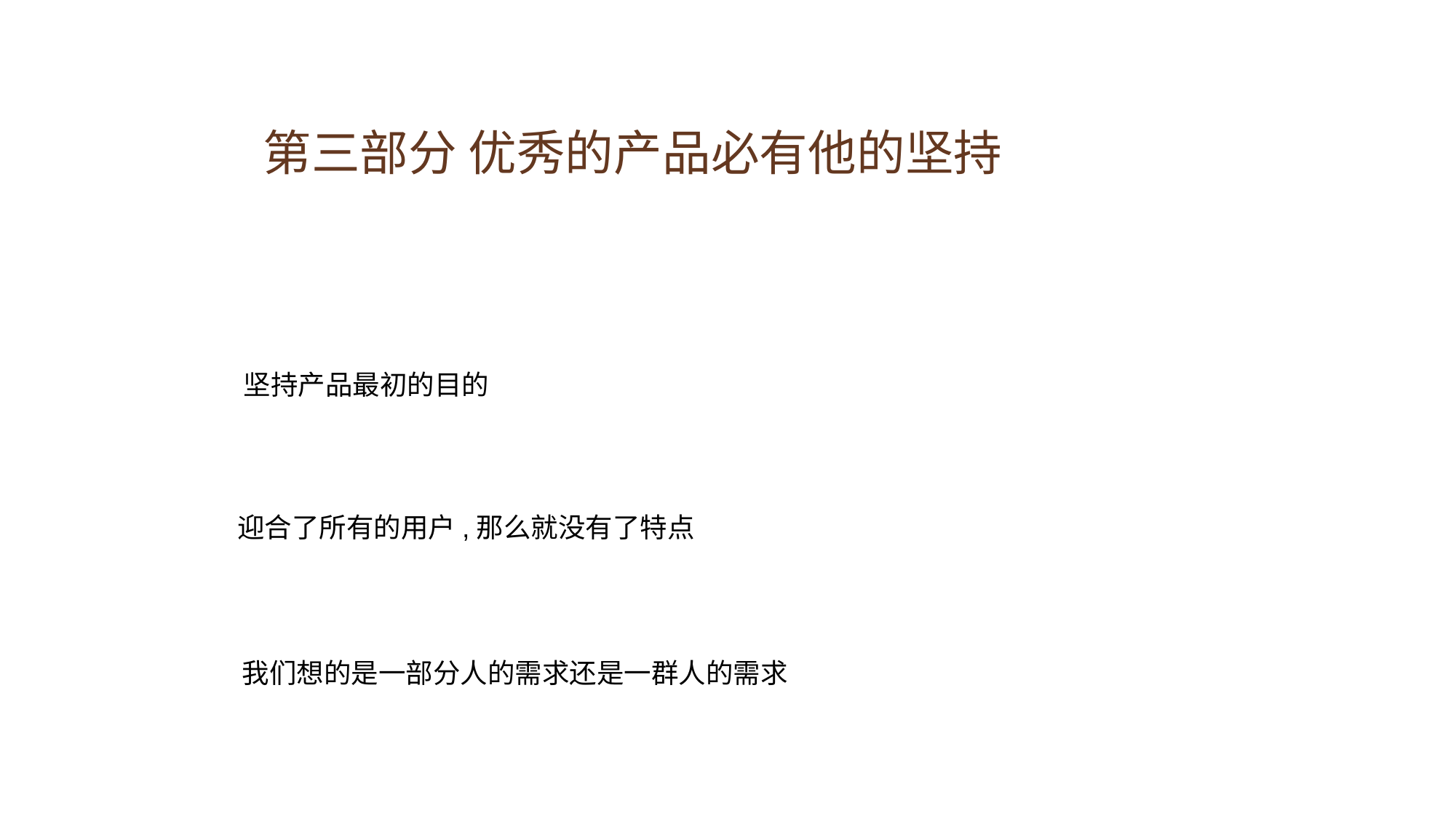

第三部分 优秀的产品必有他的坚持
坚持产品最初的目的
迎合了所有的用户,那么就没有了特点
我们想的是一部分人的需求还是一群人的需求